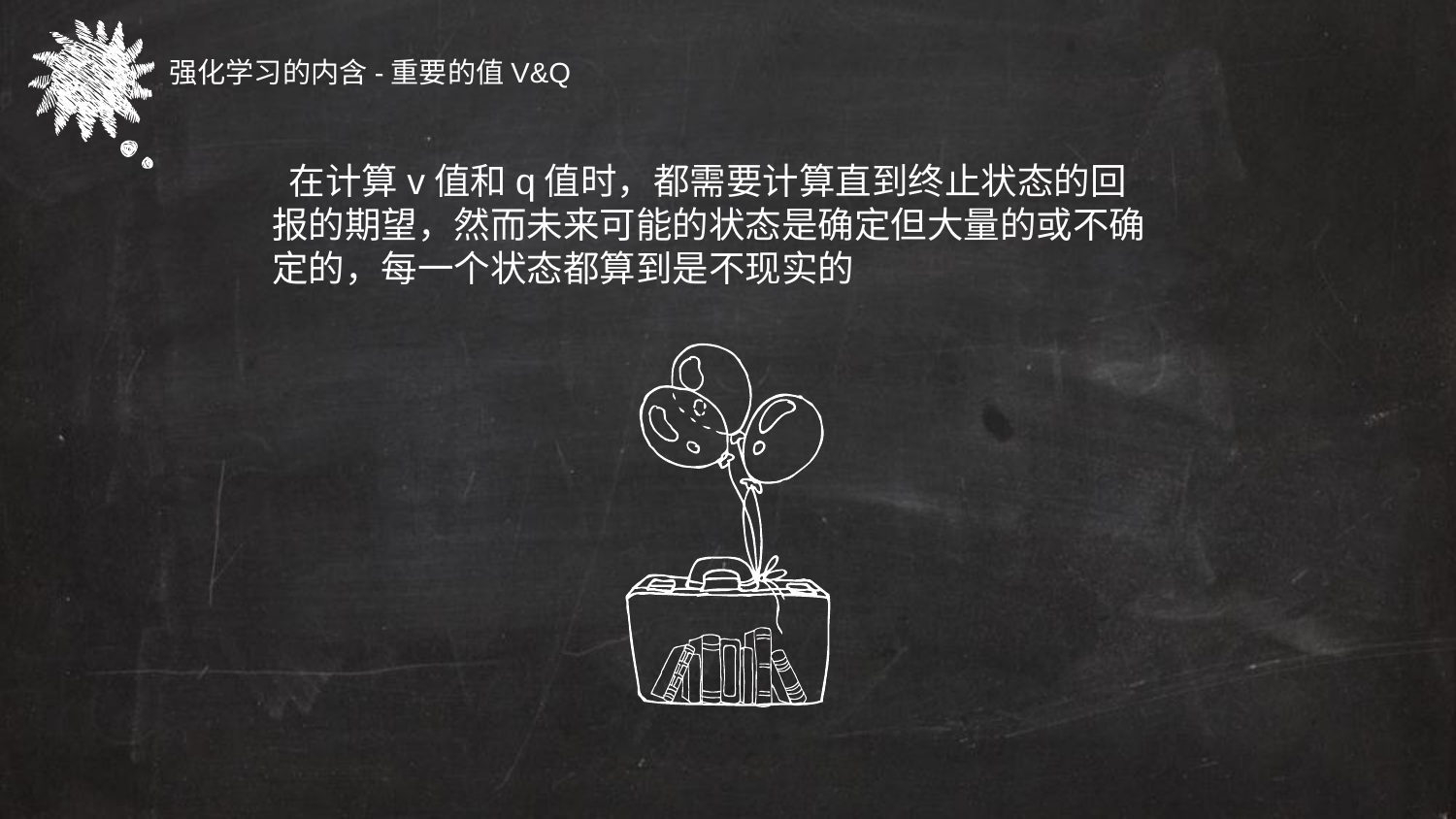

强化学习的内含-重要的值V&Q
 在计算v值和q值时，都需要计算直到终止状态的回报的期望，然而未来可能的状态是确定但大量的或不确定的，每一个状态都算到是不现实的